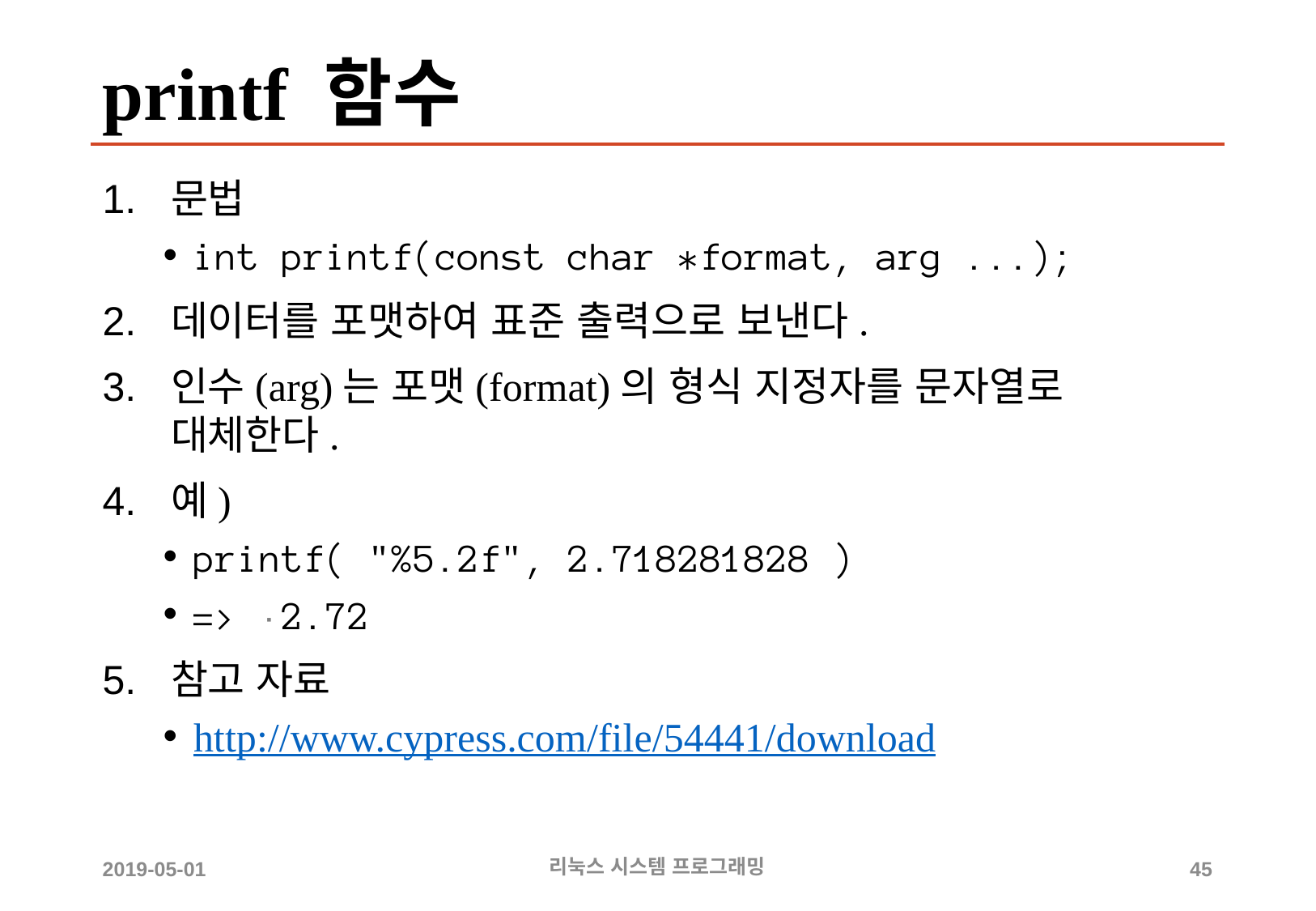

# printf 함수
문법
int printf(const char *format, arg ...);
데이터를 포맷하여 표준 출력으로 보낸다.
인수(arg)는 포맷(format)의 형식 지정자를 문자열로 대체한다.
예)
printf( "%5.2f", 2.718281828 )
=> ·2.72
참고 자료
http://www.cypress.com/file/54441/download
2019-05-01
리눅스 시스템 프로그래밍
45